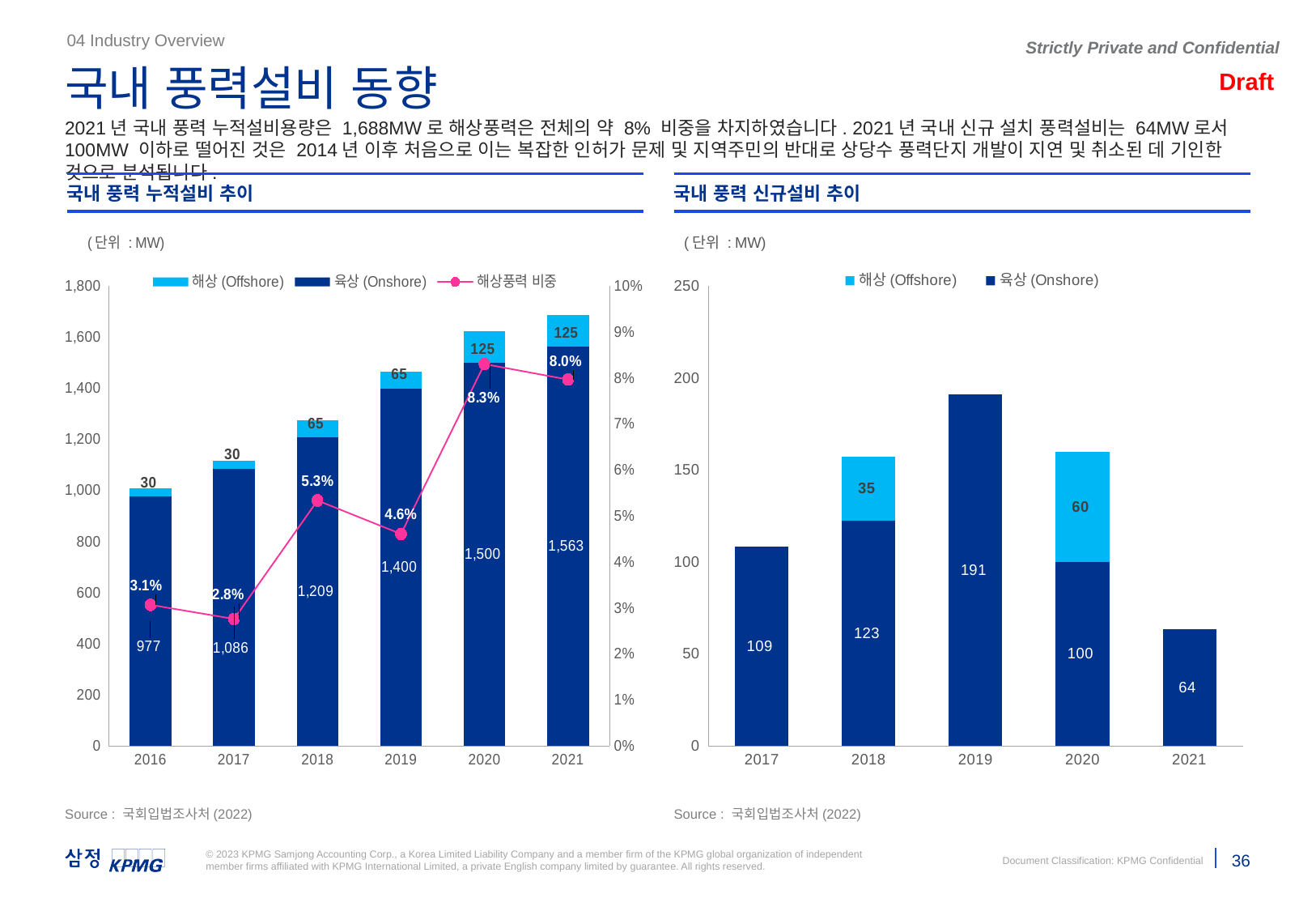

04 Industry Overview
국내 풍력설비 동향
2021년 국내 풍력 누적설비용량은 1,688MW로 해상풍력은 전체의 약 8% 비중을 차지하였습니다. 2021년 국내 신규 설치 풍력설비는 64MW로서 100MW 이하로 떨어진 것은 2014년 이후 처음으로 이는 복잡한 인허가 문제 및 지역주민의 반대로 상당수 풍력단지 개발이 지연 및 취소된 데 기인한 것으로 분석됩니다.
국내 풍력 누적설비 추이
국내 풍력 신규설비 추이

### Chart

| Category | 육상(Onshore) | 해상(Offshore) | 해상풍력 비중 |
|---|---|---|---|
| 2016 | 977.4 | 30.0 | 0.030693677102516883 |
| 2017 | 1085.9 | 30.0 | 0.027626853301408967 |
| 2018 | 1208.5 | 64.5 | 0.05337194869673149 |
| 2019 | 1399.5 | 64.5 | 0.04608788853161844 |
| 2020 | 1499.5 | 124.5 | 0.08302767589196398 |
| 2021 | 1563.1 | 124.5 | 0.07964941462478409 |

### Chart

| Category | 육상(Onshore) | 해상(Offshore) |
|---|---|---|
| 2017 | 108.5 | None |
| 2018 | 122.6 | 34.5 |
| 2019 | 191.0 | None |
| 2020 | 100.0 | 60.0 |
| 2021 | 63.6 | None |
Source : 국회입법조사처(2022)
Source : 국회입법조사처(2022)